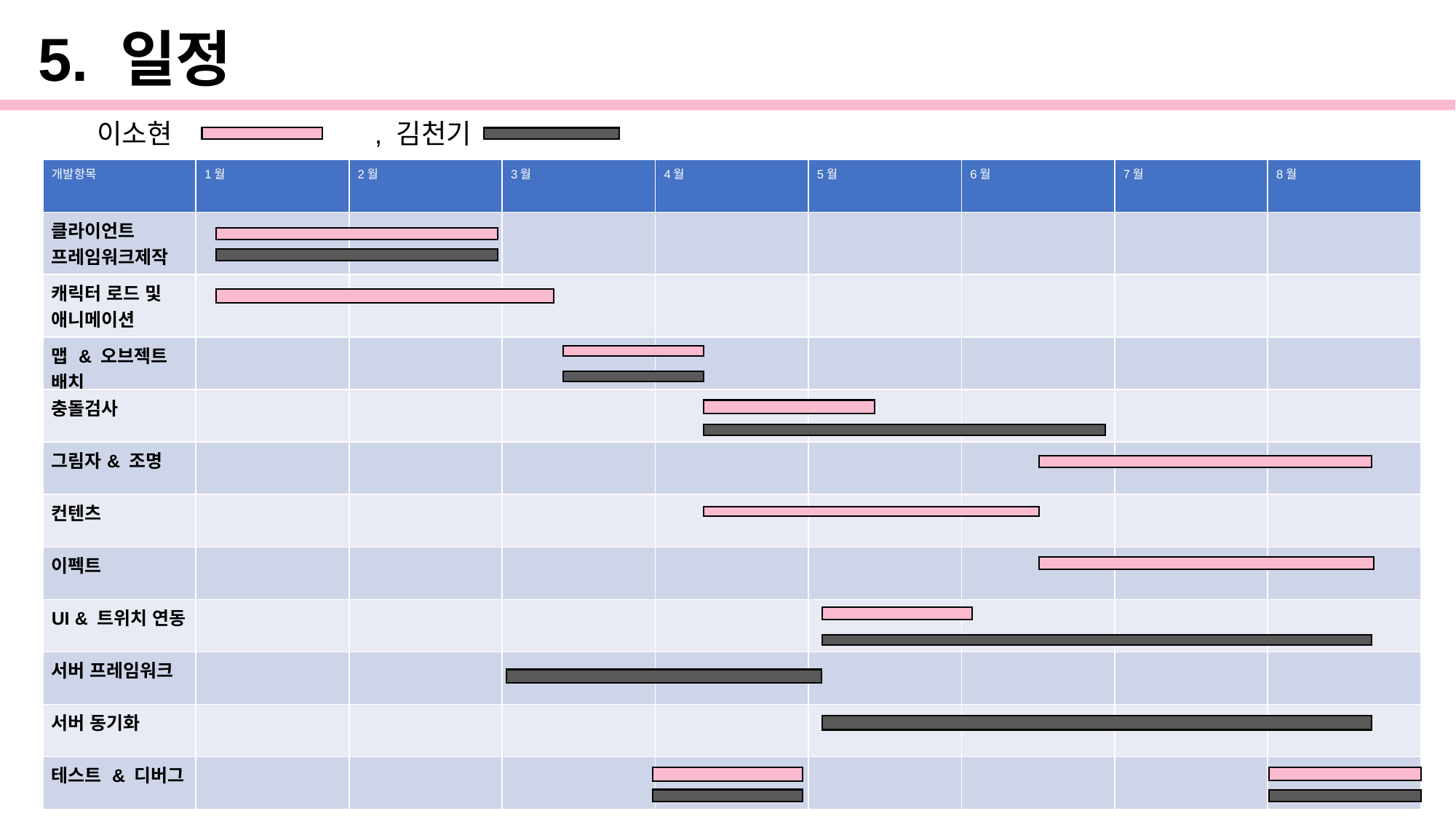

5. 일정

이소현
, 김천기

| 개발항목 | 1월 | 2월 | 3월 | 4월 | 5월 | 6월 | 7월 | 8월 |
| --- | --- | --- | --- | --- | --- | --- | --- | --- |
| 클라이언트 프레임워크제작 |  |  |  |  |  |  |  |  |
| 캐릭터 로드 및 애니메이션 |  |  |  |  |  |  |  |  |
| 맵 & 오브젝트 배치 |  |  |  |  |  |  |  |  |
| 충돌검사 |  |  |  |  |  |  |  |  |
| 그림자& 조명 |  |  |  |  |  |  |  |  |
| 컨텐츠 |  |  |  |  |  |  |  |  |
| 이펙트 |  |  |  |  |  |  |  |  |
| UI & 트위치 연동 |  |  |  |  |  |  |  |  |
| 서버 프레임워크 |  |  |  |  |  |  |  |  |
| 서버 동기화 |  |  |  |  |  |  |  |  |
| 테스트 & 디버그 |  |  |  |  |  |  |  |  |